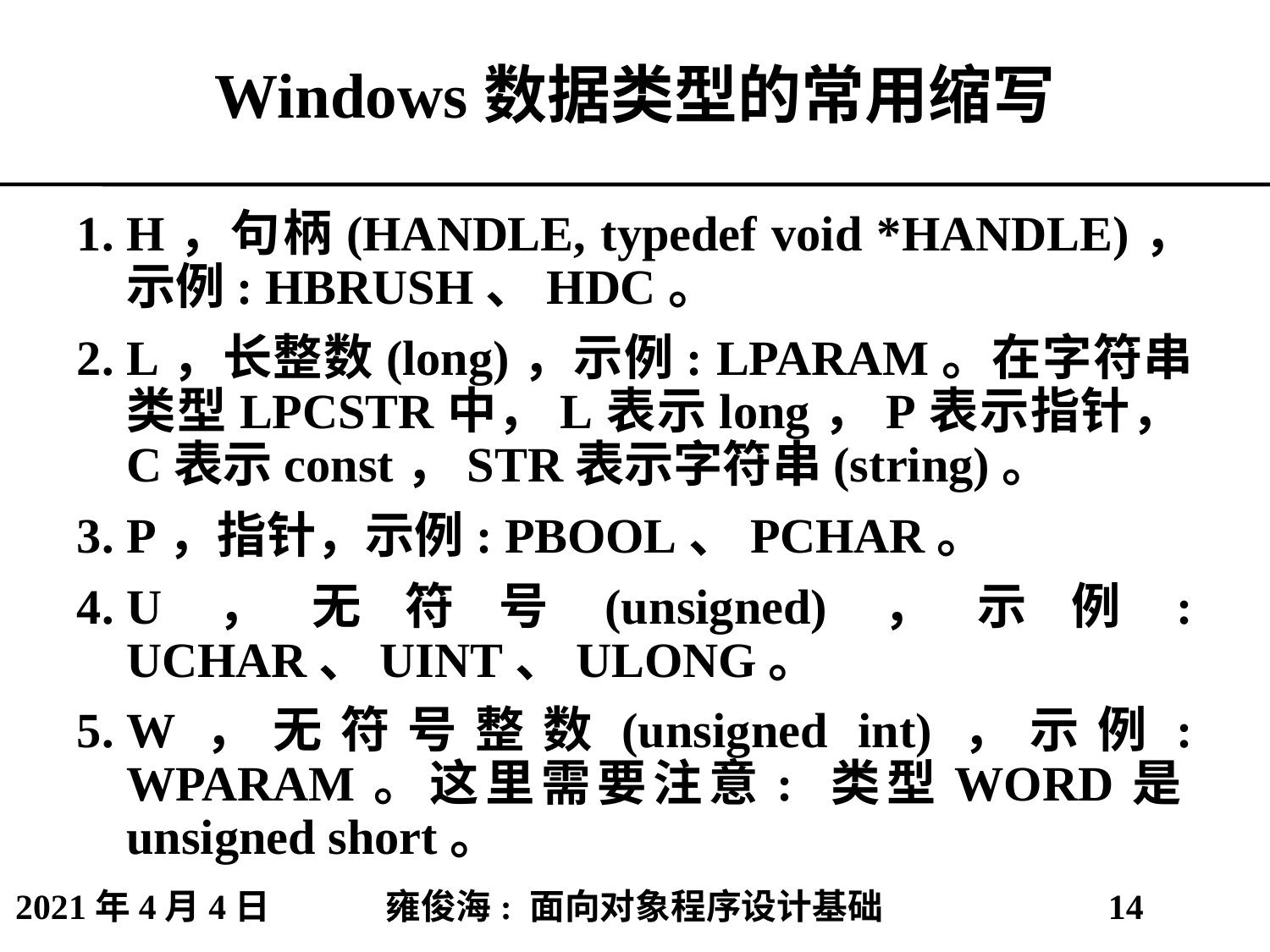

# Windows数据类型的常用缩写

1.	H，句柄(HANDLE, typedef void *HANDLE)，示例: HBRUSH、HDC。
2.	L，长整数(long)，示例: LPARAM。在字符串类型LPCSTR中，L表示long，P表示指针，C表示const，STR表示字符串(string)。
3.	P，指针，示例: PBOOL、PCHAR。
4.	U，无符号(unsigned)，示例: UCHAR、UINT、ULONG。
5.	W，无符号整数(unsigned int)，示例: WPARAM。这里需要注意: 类型WORD是unsigned short。
2021年4月4日
雍俊海: 面向对象程序设计基础
14